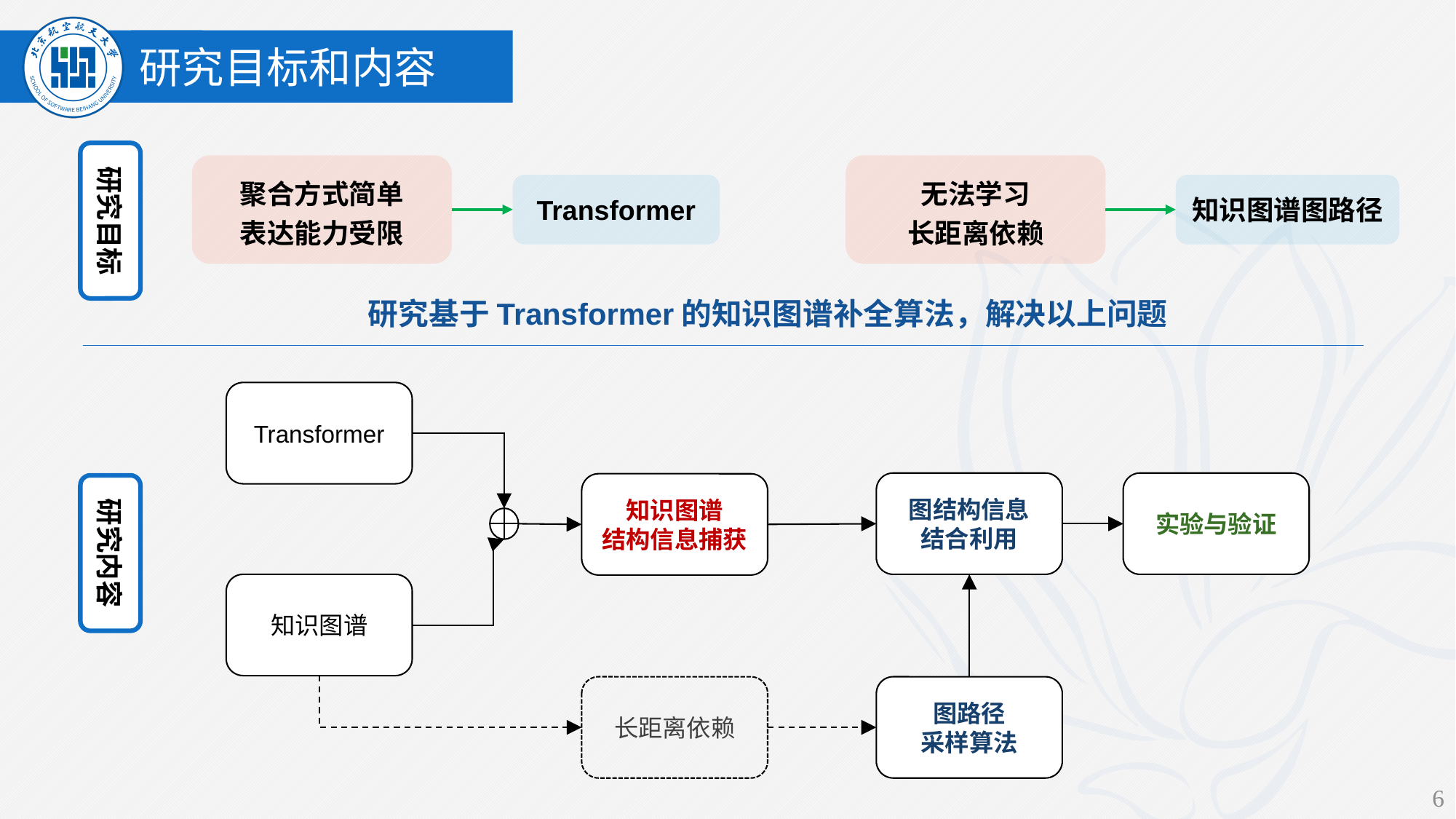

研究目标和内容
研究目标
聚合方式简单
表达能力受限
无法学习
长距离依赖
Transformer
知识图谱图路径
研究基于Transformer的知识图谱补全算法，解决以上问题
Transformer
图结构信息
结合利用
实验与验证
知识图谱
结构信息捕获

知识图谱
长距离依赖
图路径
采样算法
研究内容
6